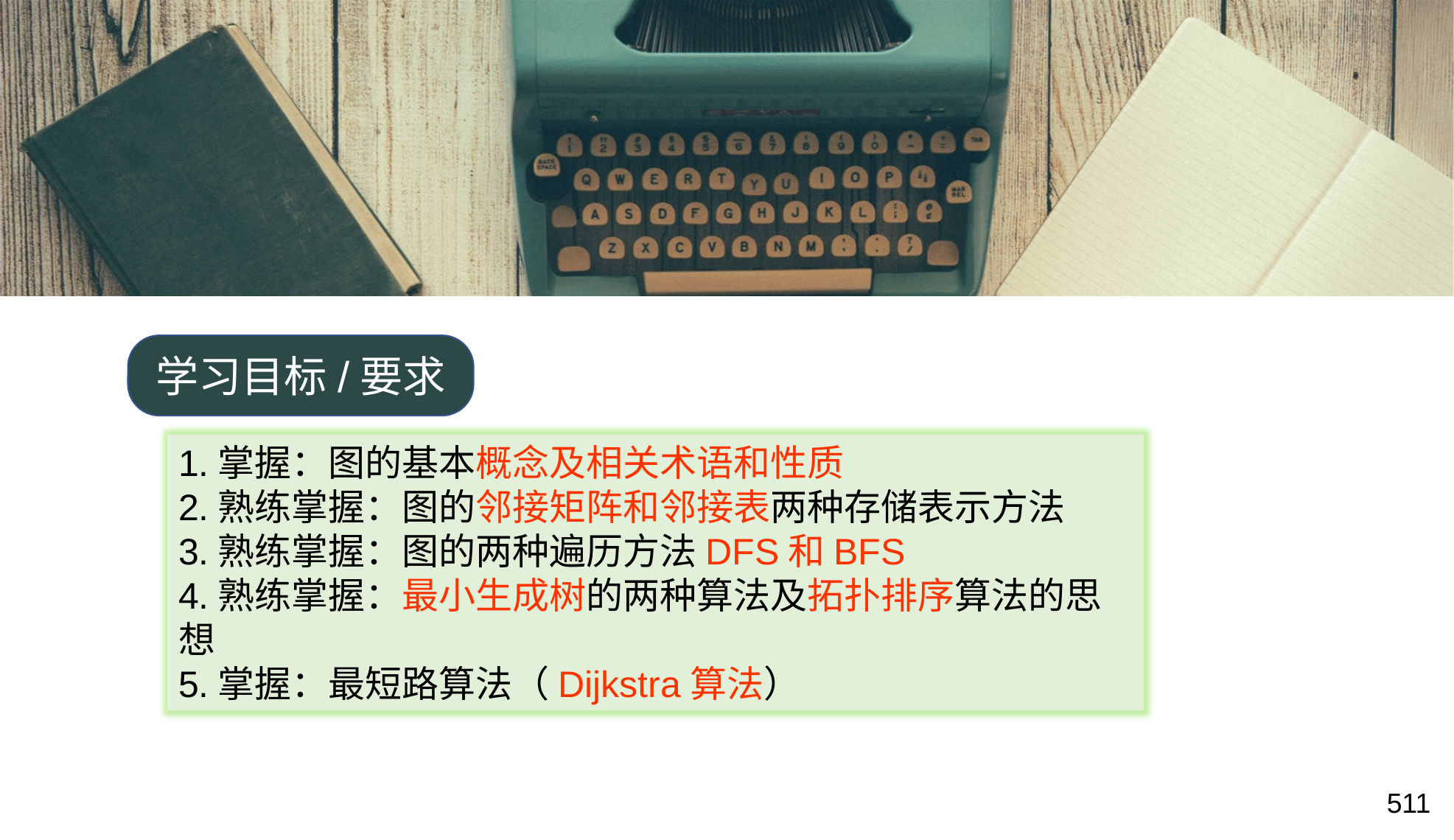

学习目标/要求
1.掌握：图的基本概念及相关术语和性质
2.熟练掌握：图的邻接矩阵和邻接表两种存储表示方法
3.熟练掌握：图的两种遍历方法DFS和BFS
4.熟练掌握：最小生成树的两种算法及拓扑排序算法的思想
5.掌握：最短路算法（Dijkstra算法）
511